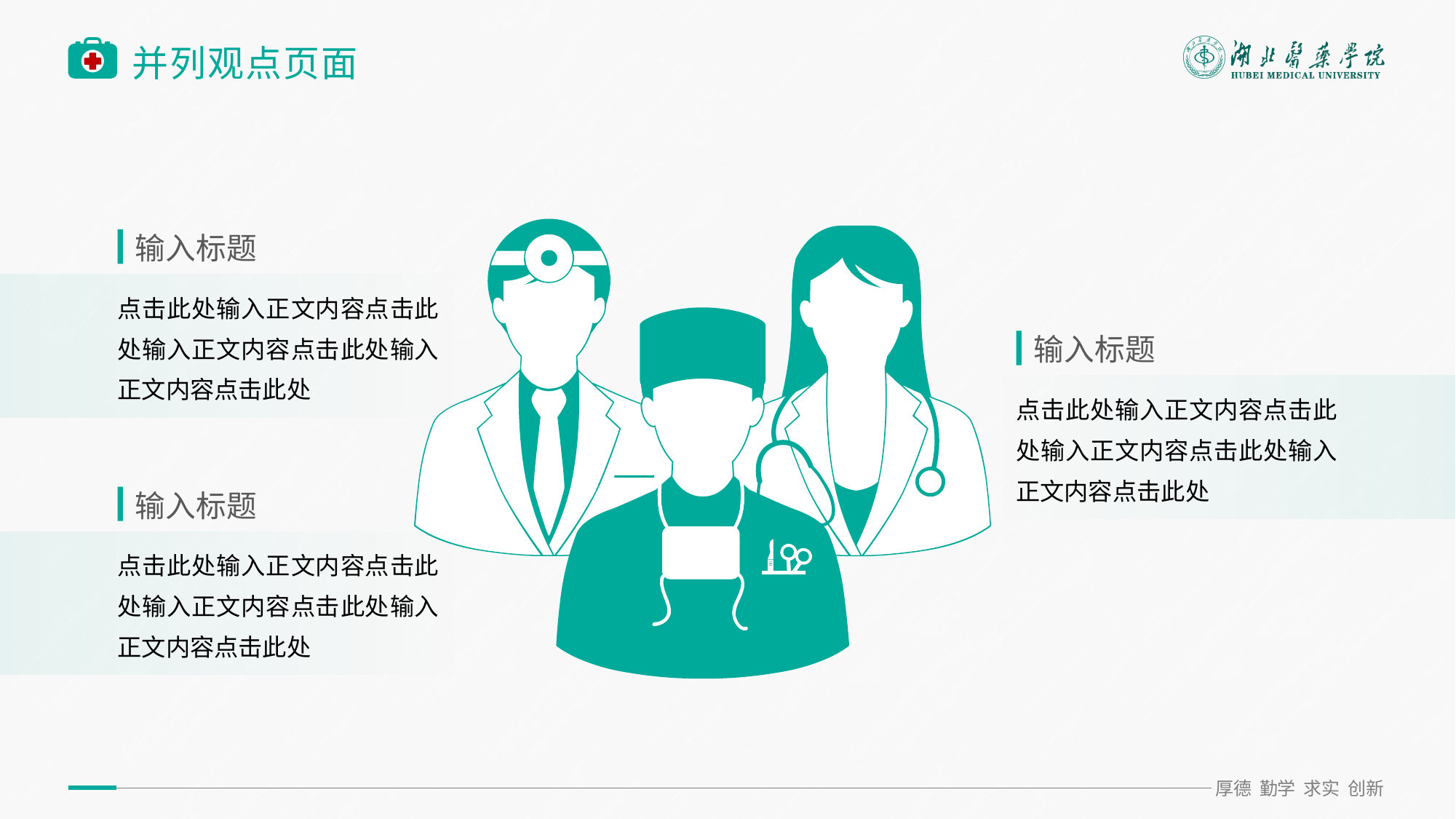

# 并列观点页面

输入标题

点击此处输入正文内容点击此处输入正文内容点击此处输入正文内容点击此处
输入标题

点击此处输入正文内容点击此处输入正文内容点击此处输入正文内容点击此处
输入标题

点击此处输入正文内容点击此处输入正文内容点击此处输入正文内容点击此处